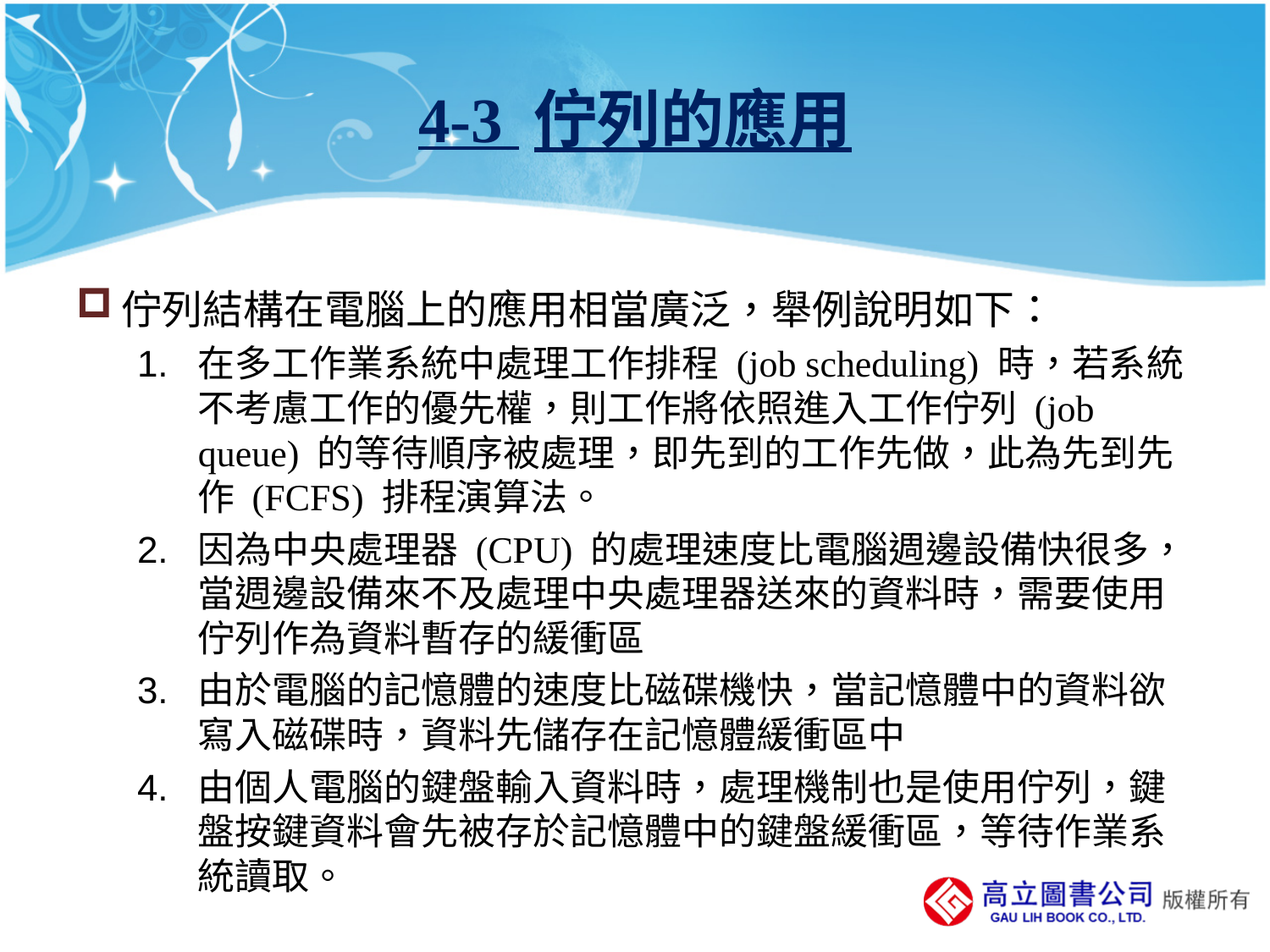

# 4-3 佇列的應用
佇列結構在電腦上的應用相當廣泛，舉例說明如下：
在多工作業系統中處理工作排程 (job scheduling) 時，若系統不考慮工作的優先權，則工作將依照進入工作佇列 (job queue) 的等待順序被處理，即先到的工作先做，此為先到先作 (FCFS) 排程演算法。
因為中央處理器 (CPU) 的處理速度比電腦週邊設備快很多，當週邊設備來不及處理中央處理器送來的資料時，需要使用佇列作為資料暫存的緩衝區
由於電腦的記憶體的速度比磁碟機快，當記憶體中的資料欲寫入磁碟時，資料先儲存在記憶體緩衝區中
由個人電腦的鍵盤輸入資料時，處理機制也是使用佇列，鍵盤按鍵資料會先被存於記憶體中的鍵盤緩衝區，等待作業系統讀取。